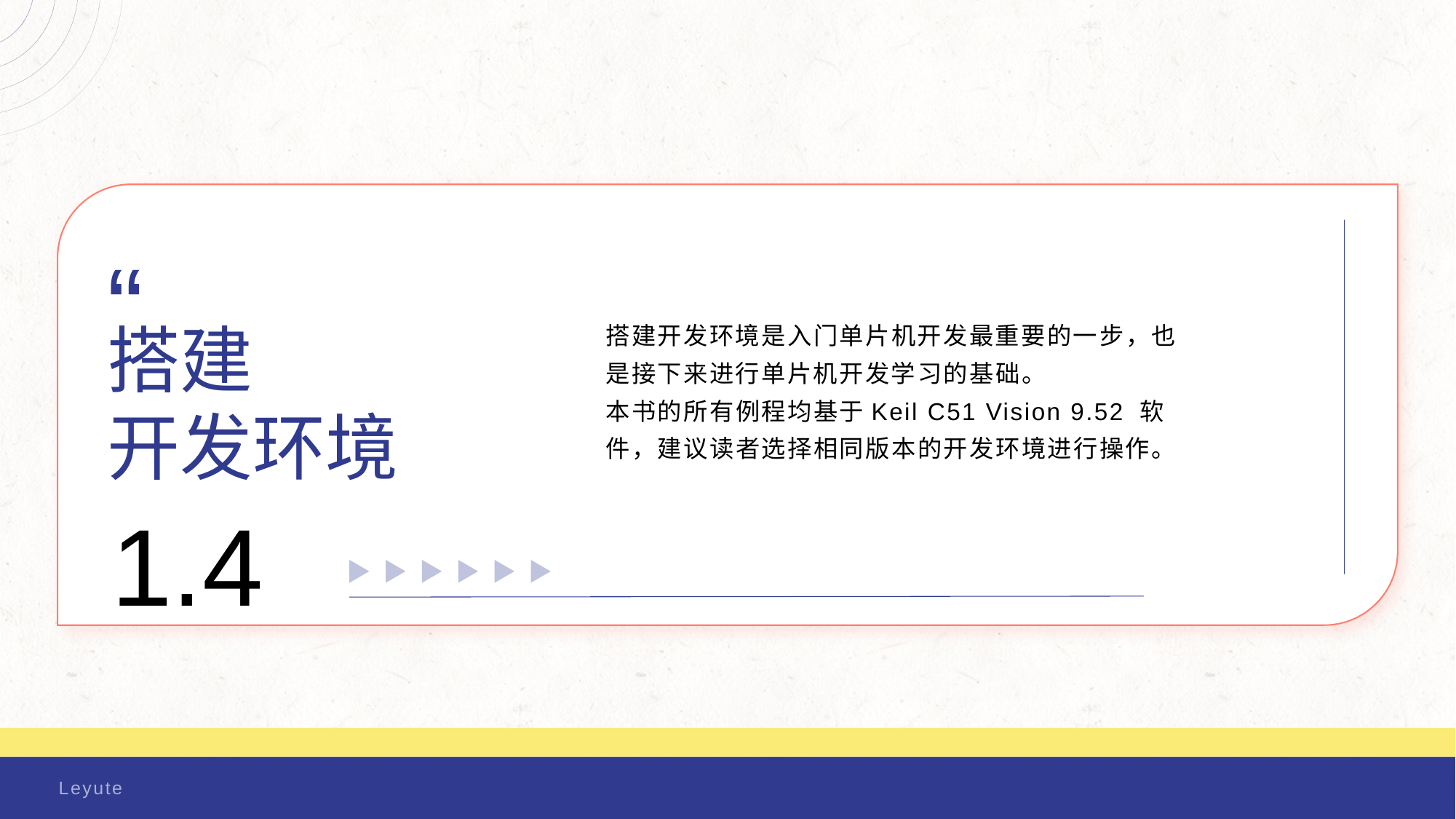

“
搭建
开发环境
1.4

搭建开发环境是入门单片机开发最重要的一步，也是接下来进行单片机开发学习的基础。
本书的所有例程均基于Keil C51 Vision 9.52 软件，建议读者选择相同版本的开发环境进行操作。